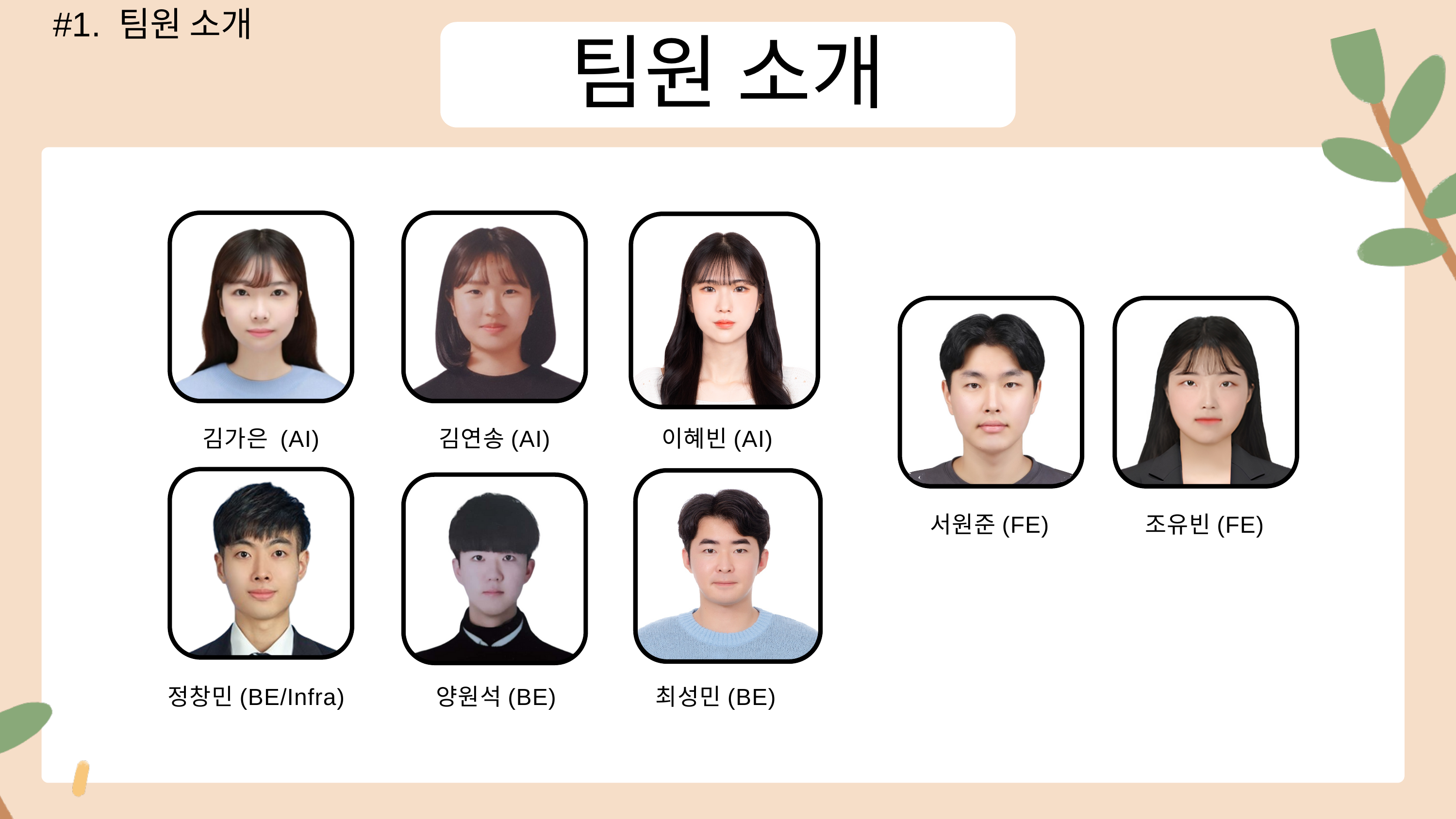

#1. 팀원 소개

팀원 소개

김가은 (AI)
김연송(AI)
이혜빈(AI)

서원준(FE)
조유빈(FE)

정창민(BE/Infra)
양원석(BE)
최성민(BE)